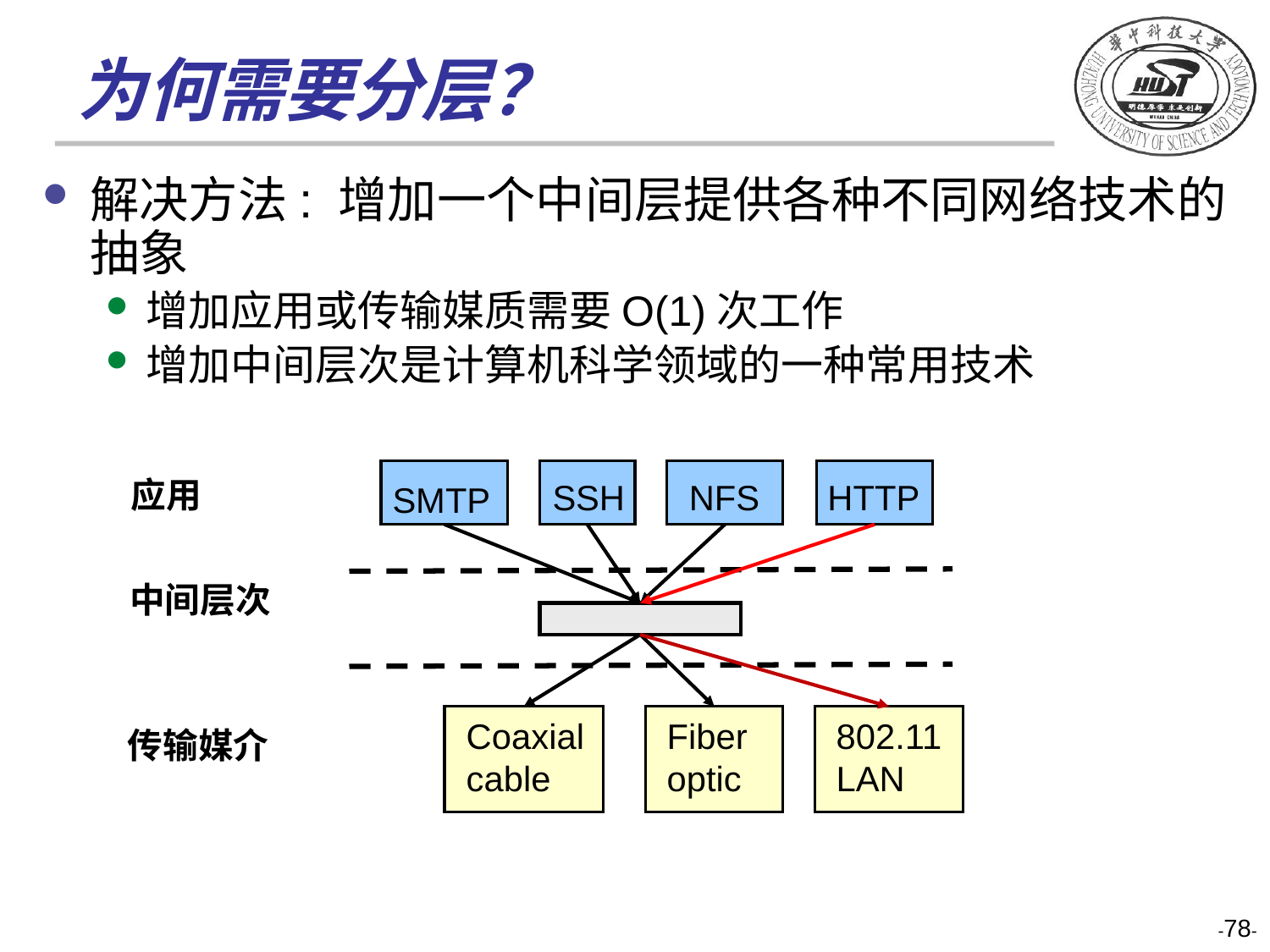

# 为何需要分层？
解决方法: 增加一个中间层提供各种不同网络技术的抽象
增加应用或传输媒质需要O(1)次工作
增加中间层次是计算机科学领域的一种常用技术

HTTP
应用
SSH
NFS
SMTP

中间层次

802.11
LAN
Coaxial
cable
Fiber
optic
传输媒介
-78-